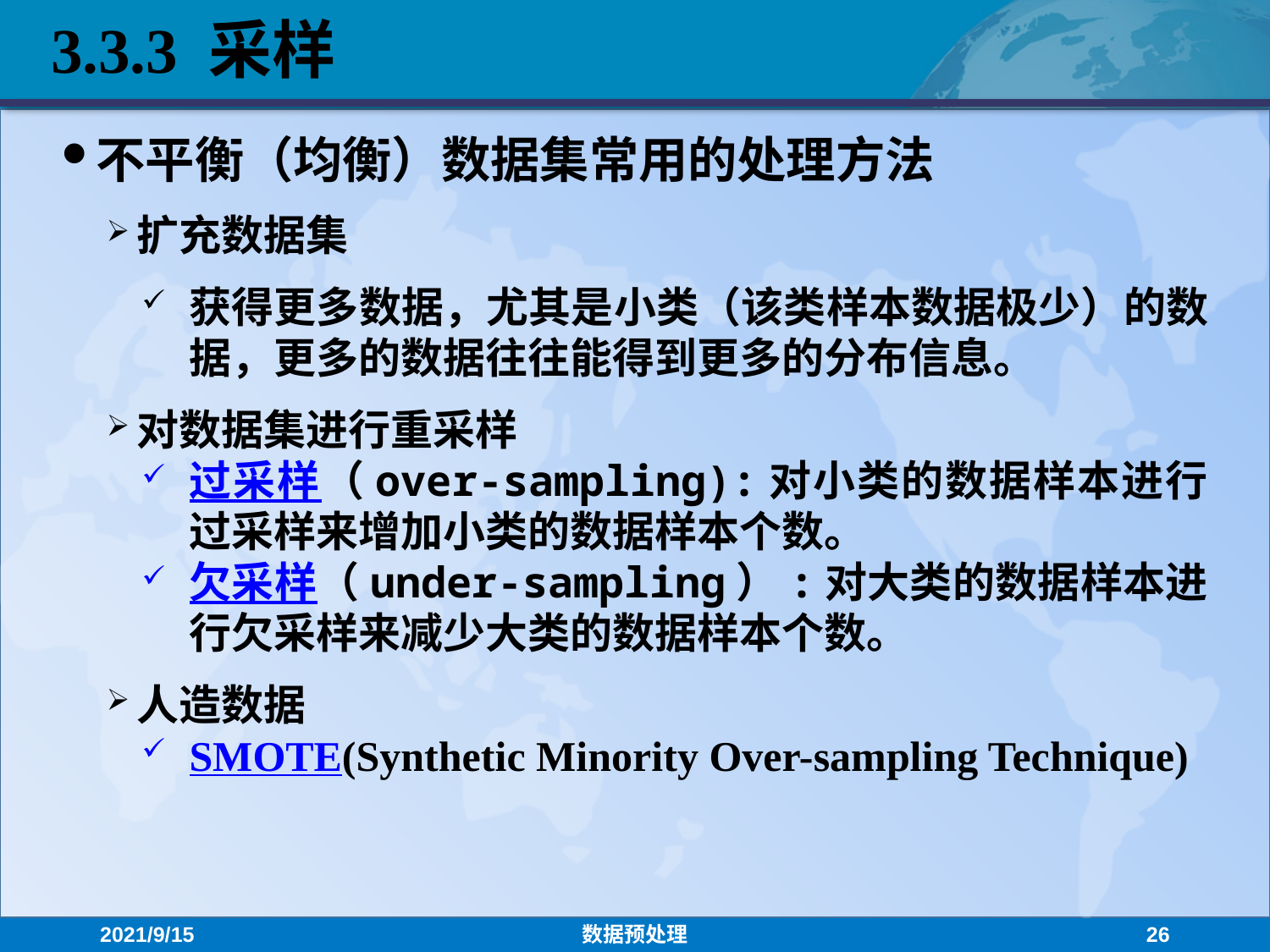

3.3.3 采样
不平衡（均衡）数据集常用的处理方法
扩充数据集
获得更多数据，尤其是小类（该类样本数据极少）的数据，更多的数据往往能得到更多的分布信息。
对数据集进行重采样
过采样（over-sampling):对小类的数据样本进行过采样来增加小类的数据样本个数。
欠采样（under-sampling）:对大类的数据样本进行欠采样来减少大类的数据样本个数。
人造数据
SMOTE(Synthetic Minority Over-sampling Technique)
2021/9/15
数据预处理
26